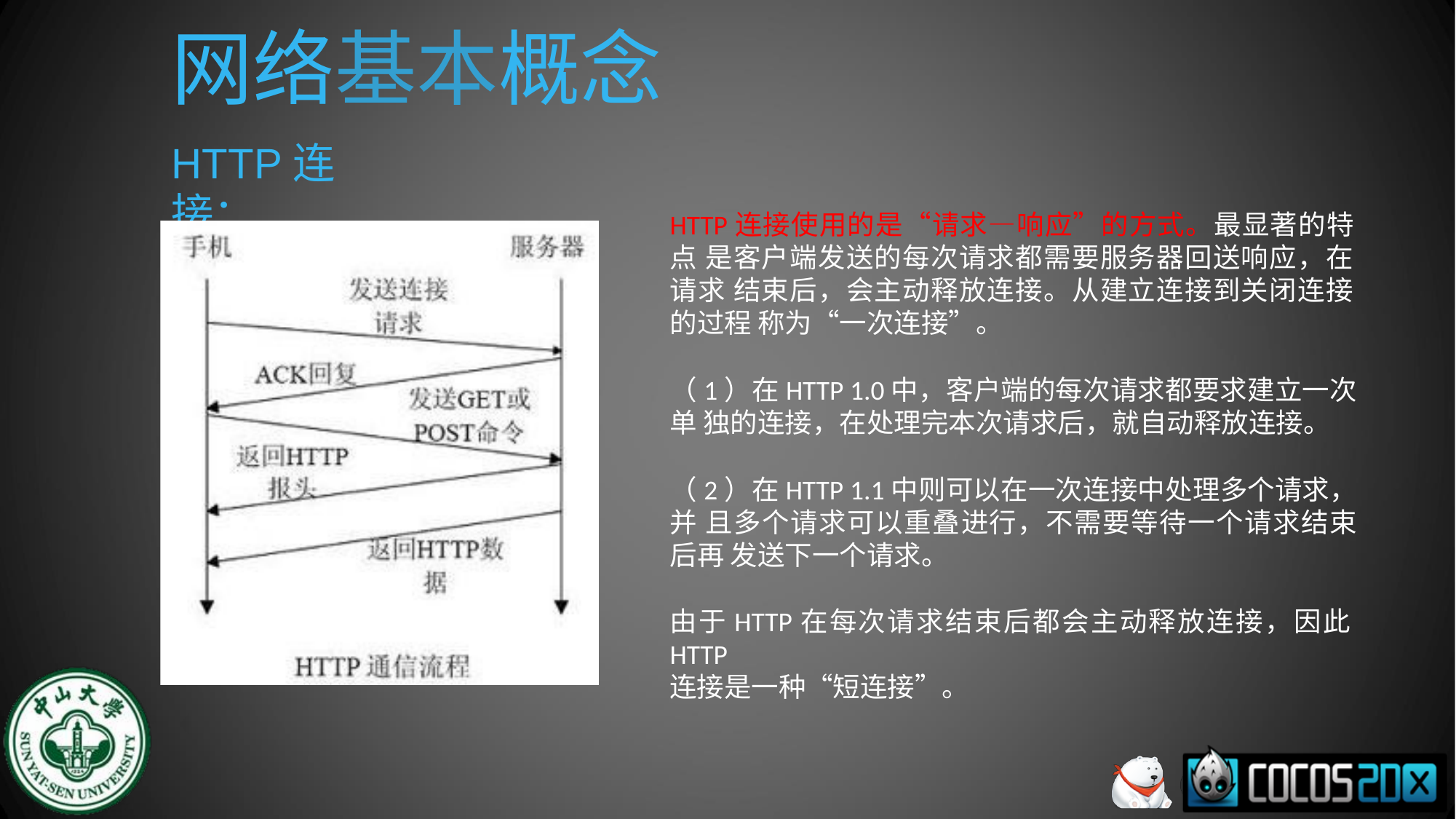

# 网络基本概念
HTTP连接：
HTTP连接使用的是“请求—响应”的方式。最显著的特点 是客户端发送的每次请求都需要服务器回送响应，在请求 结束后，会主动释放连接。从建立连接到关闭连接的过程 称为“一次连接”。

（1）在HTTP 1.0中，客户端的每次请求都要求建立一次单 独的连接，在处理完本次请求后，就自动释放连接。

（2）在HTTP 1.1中则可以在一次连接中处理多个请求，并 且多个请求可以重叠进行，不需要等待一个请求结束后再 发送下一个请求。

由于HTTP在每次请求结束后都会主动释放连接，因此HTTP
连接是一种“短连接”。